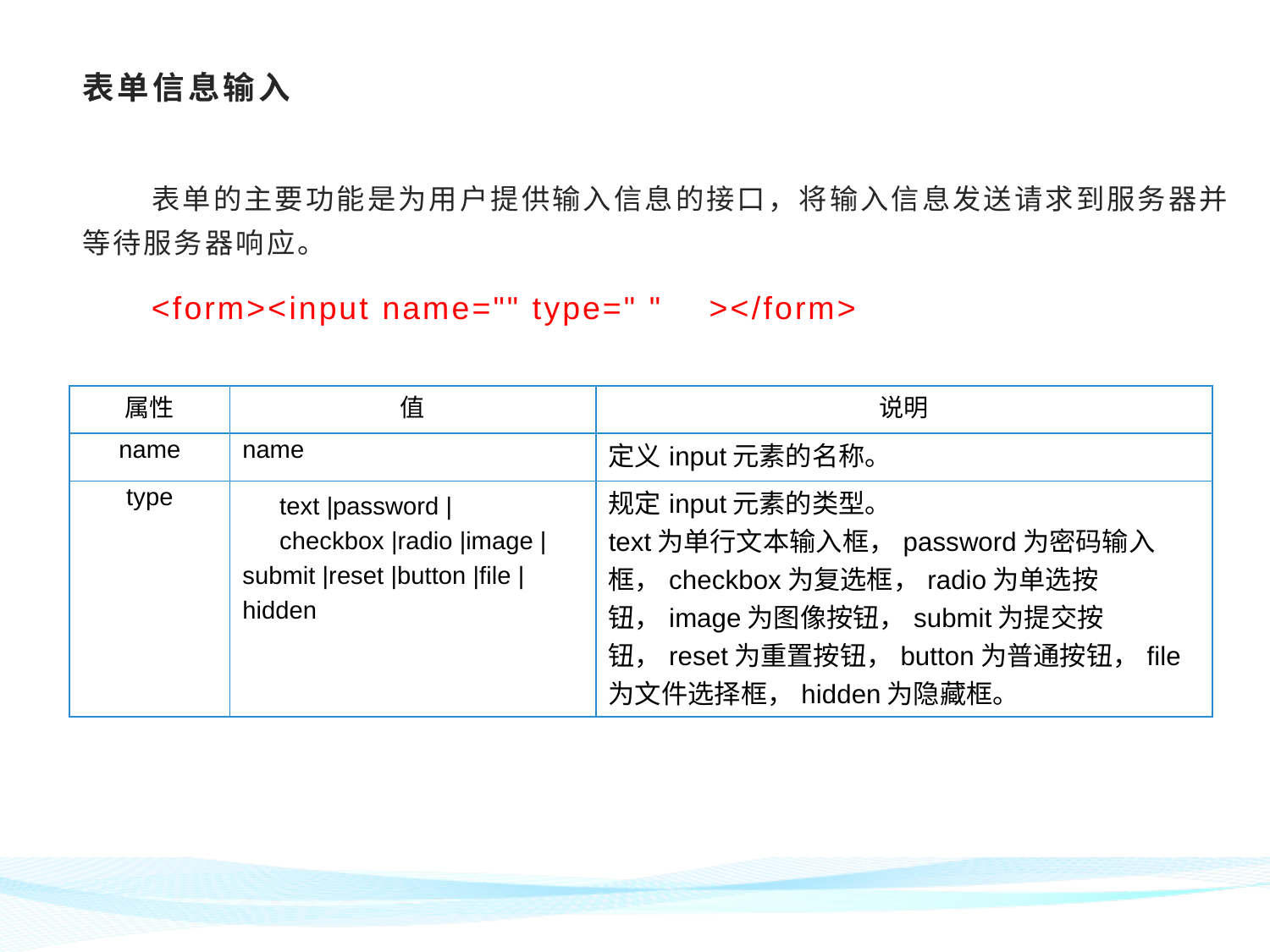

# 表单信息输入
       表单的主要功能是为用户提供输入信息的接口，将输入信息发送请求到服务器并等待服务器响应。
      <form><input name="" type=" "    ></form>
| 属性 | 值 | 说明 |
| --- | --- | --- |
| name | name | 定义input元素的名称。 |
| type | text |password | checkbox |radio |image |submit |reset |button |file |hidden | 规定input元素的类型。 text为单行文本输入框，password为密码输入框，checkbox为复选框，radio为单选按钮，image为图像按钮，submit为提交按钮，reset为重置按钮，button为普通按钮，file为文件选择框，hidden为隐藏框。 |